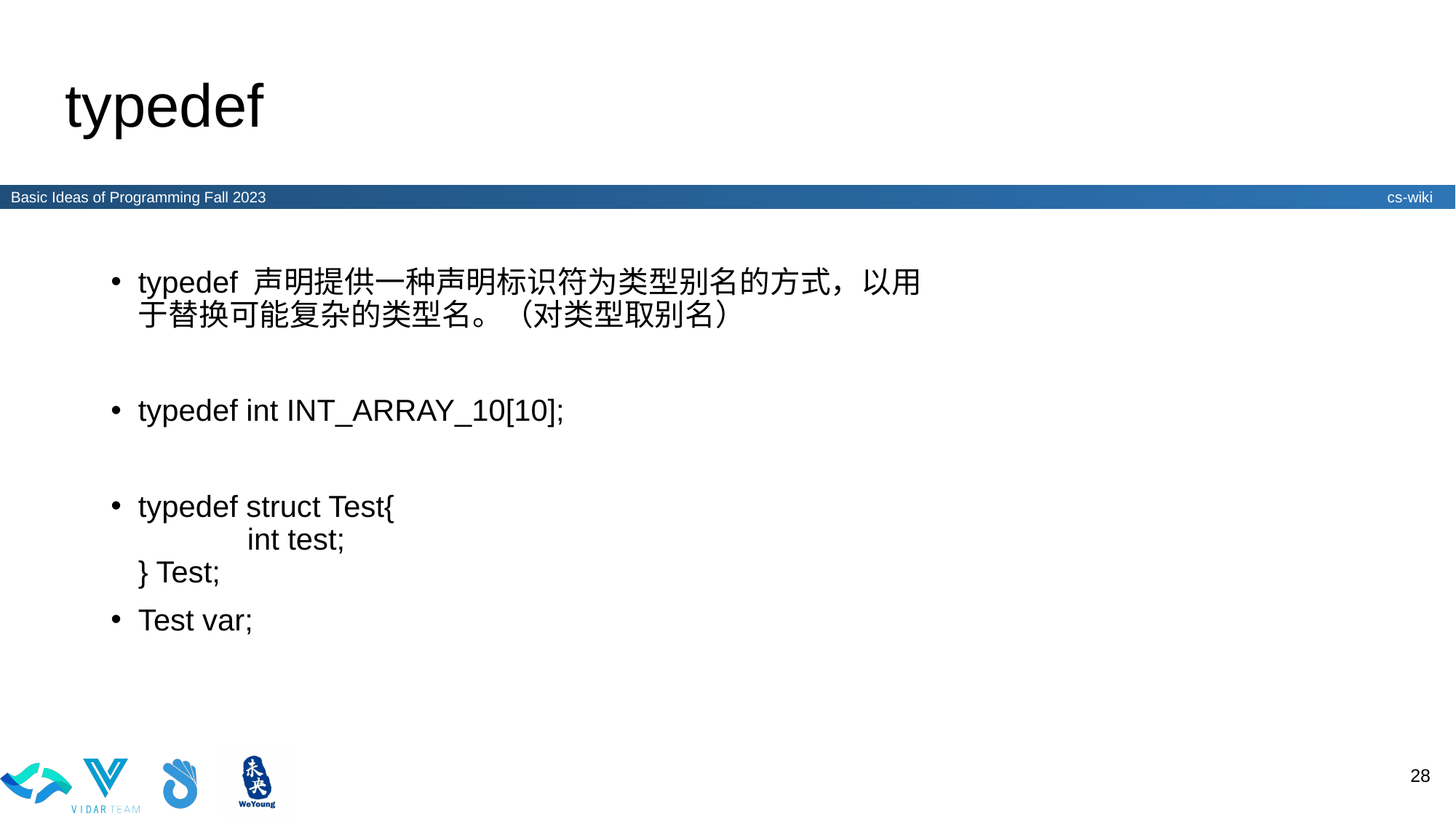

# typedef
typedef 声明提供一种声明标识符为类型别名的方式，以用于替换可能复杂的类型名。（对类型取别名）

typedef int INT_ARRAY_10[10];

typedef struct Test{
	int test;
} Test;
Test var;